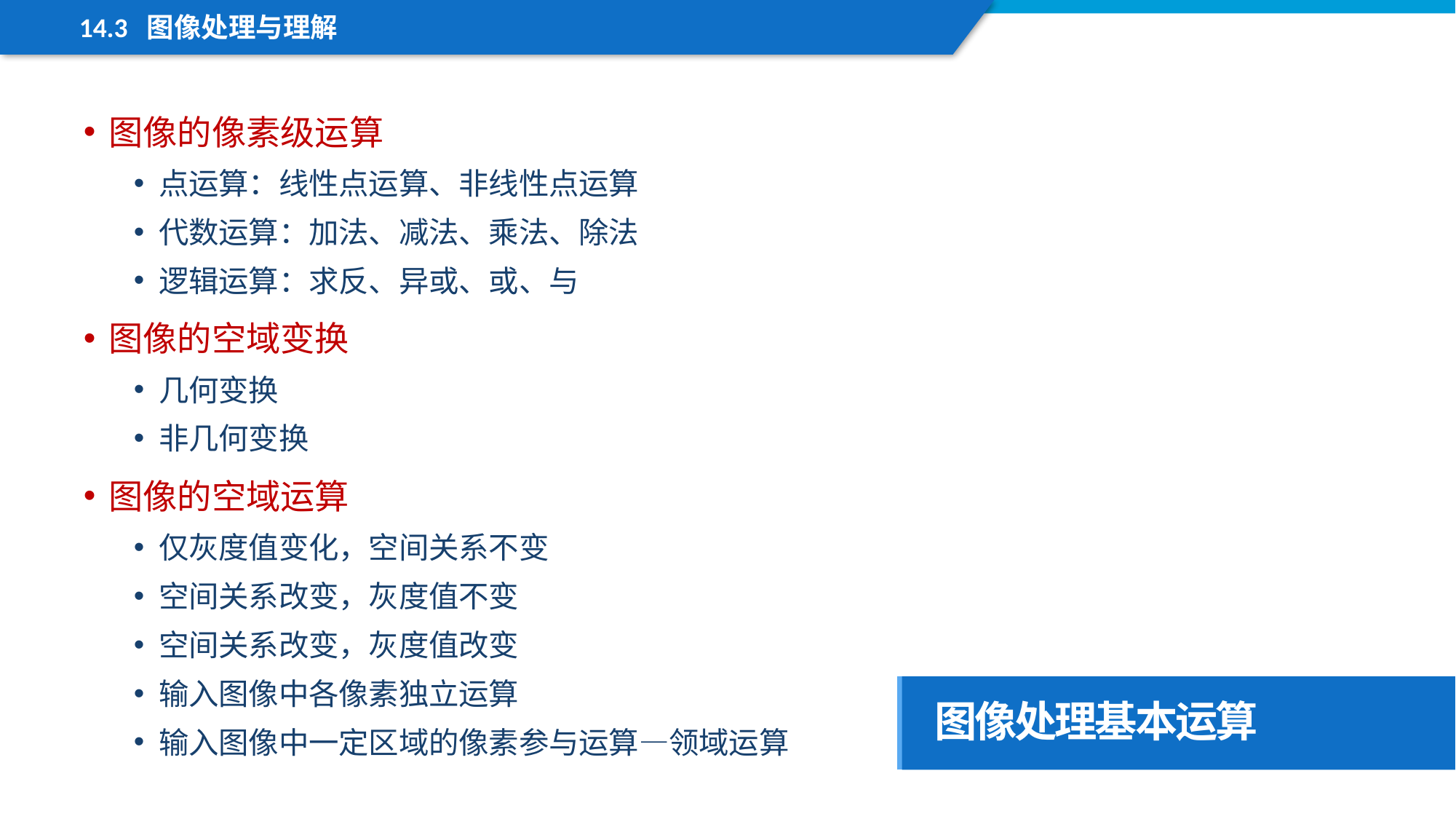

14.3  图像处理与理解
图像的像素级运算
点运算：线性点运算、非线性点运算
代数运算：加法、减法、乘法、除法
逻辑运算：求反、异或、或、与
图像的空域变换
几何变换
非几何变换
图像的空域运算
仅灰度值变化，空间关系不变
空间关系改变，灰度值不变
空间关系改变，灰度值改变
输入图像中各像素独立运算
输入图像中一定区域的像素参与运算—领域运算

图像处理基本运算